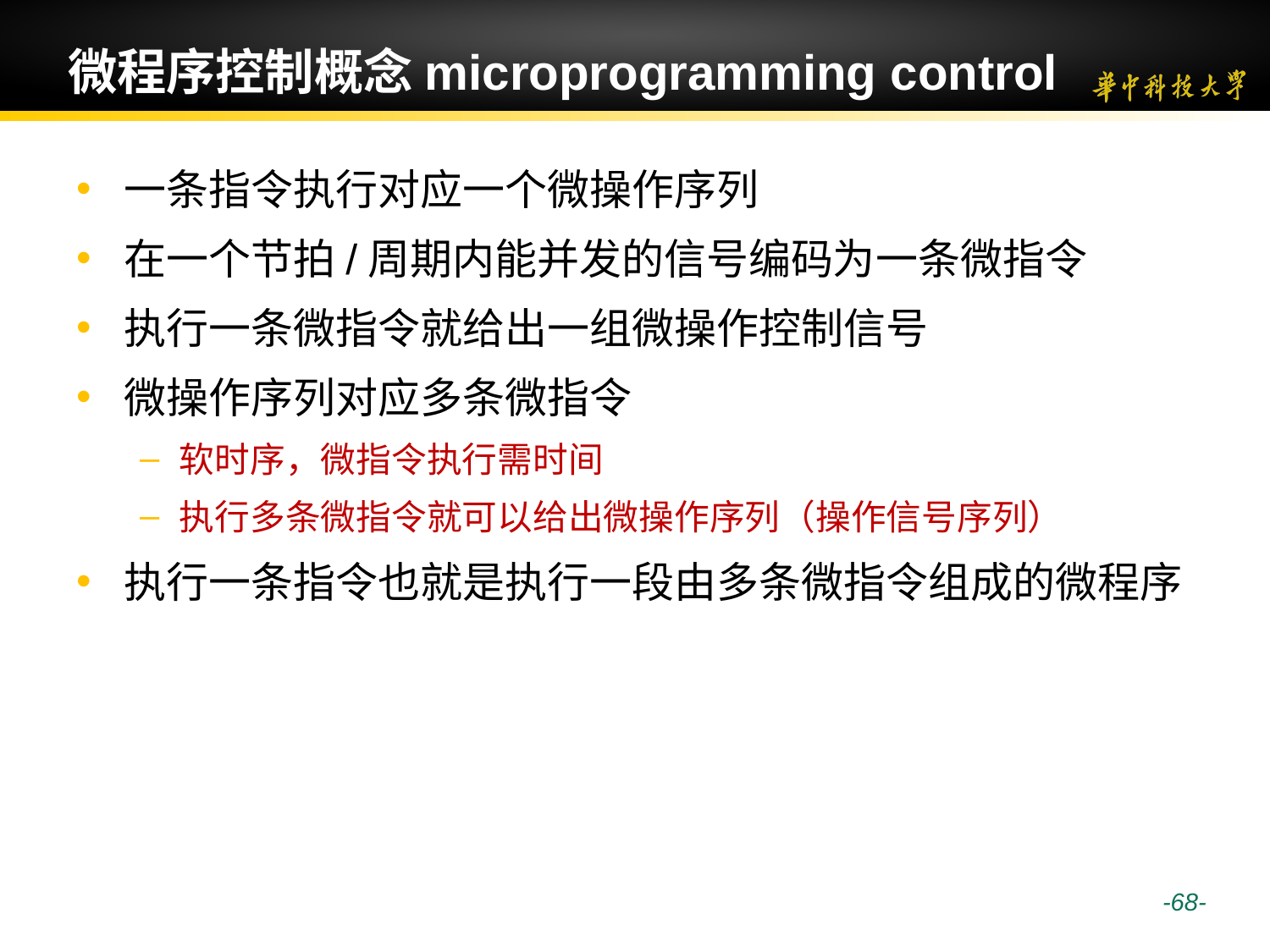

# 微程序控制概念microprogramming control
一条指令执行对应一个微操作序列
在一个节拍/周期内能并发的信号编码为一条微指令
执行一条微指令就给出一组微操作控制信号
微操作序列对应多条微指令
软时序，微指令执行需时间
执行多条微指令就可以给出微操作序列（操作信号序列）
执行一条指令也就是执行一段由多条微指令组成的微程序

 -68-